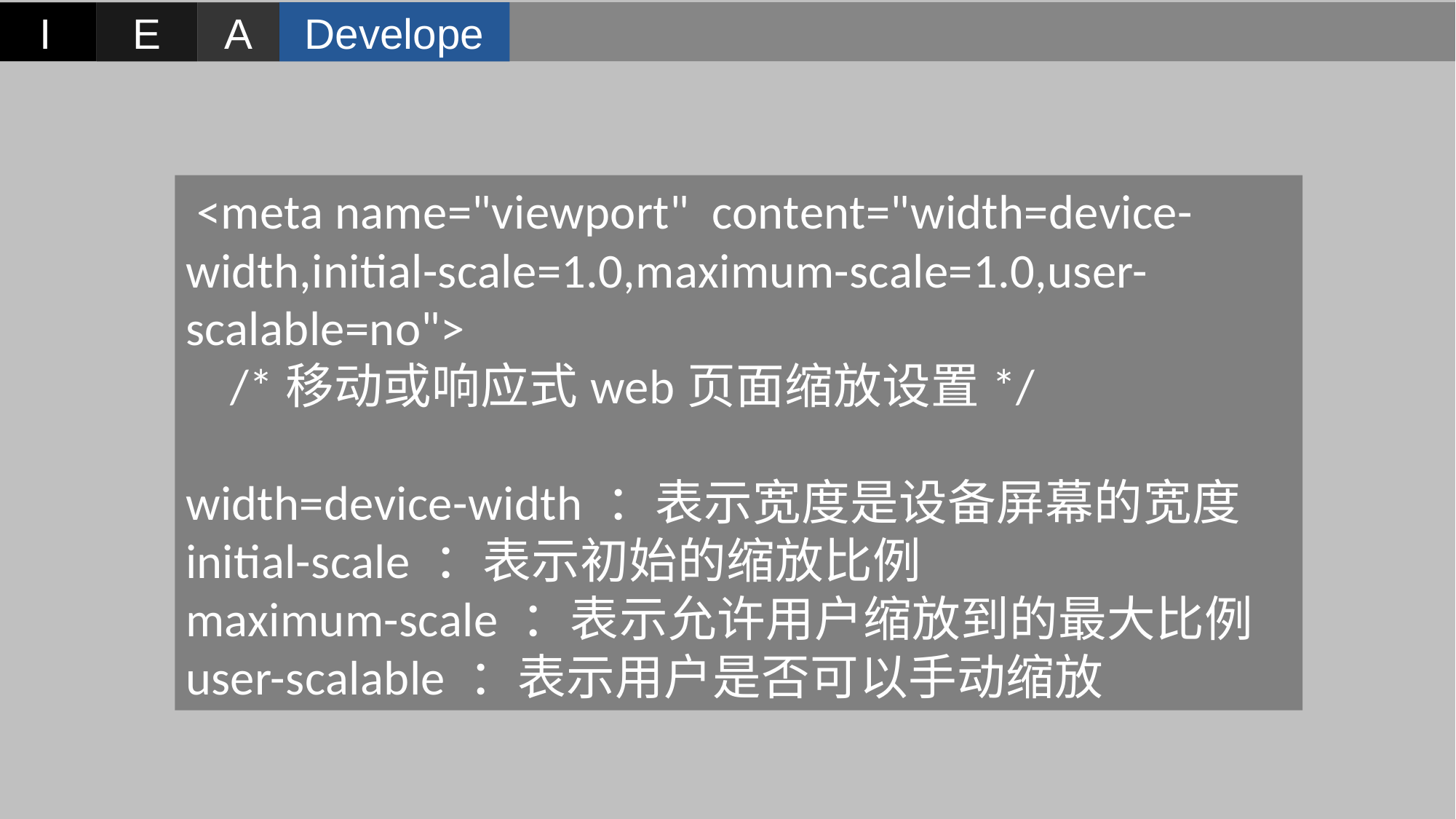

Develope
I
E
A
 <meta name="viewport"  content="width=device-width,initial-scale=1.0,maximum-scale=1.0,user-scalable=no">
    /*移动或响应式web页面缩放设置*/

width=device-width ：表示宽度是设备屏幕的宽度
initial-scale ：表示初始的缩放比例
maximum-scale ：表示允许用户缩放到的最大比例
user-scalable ：表示用户是否可以手动缩放